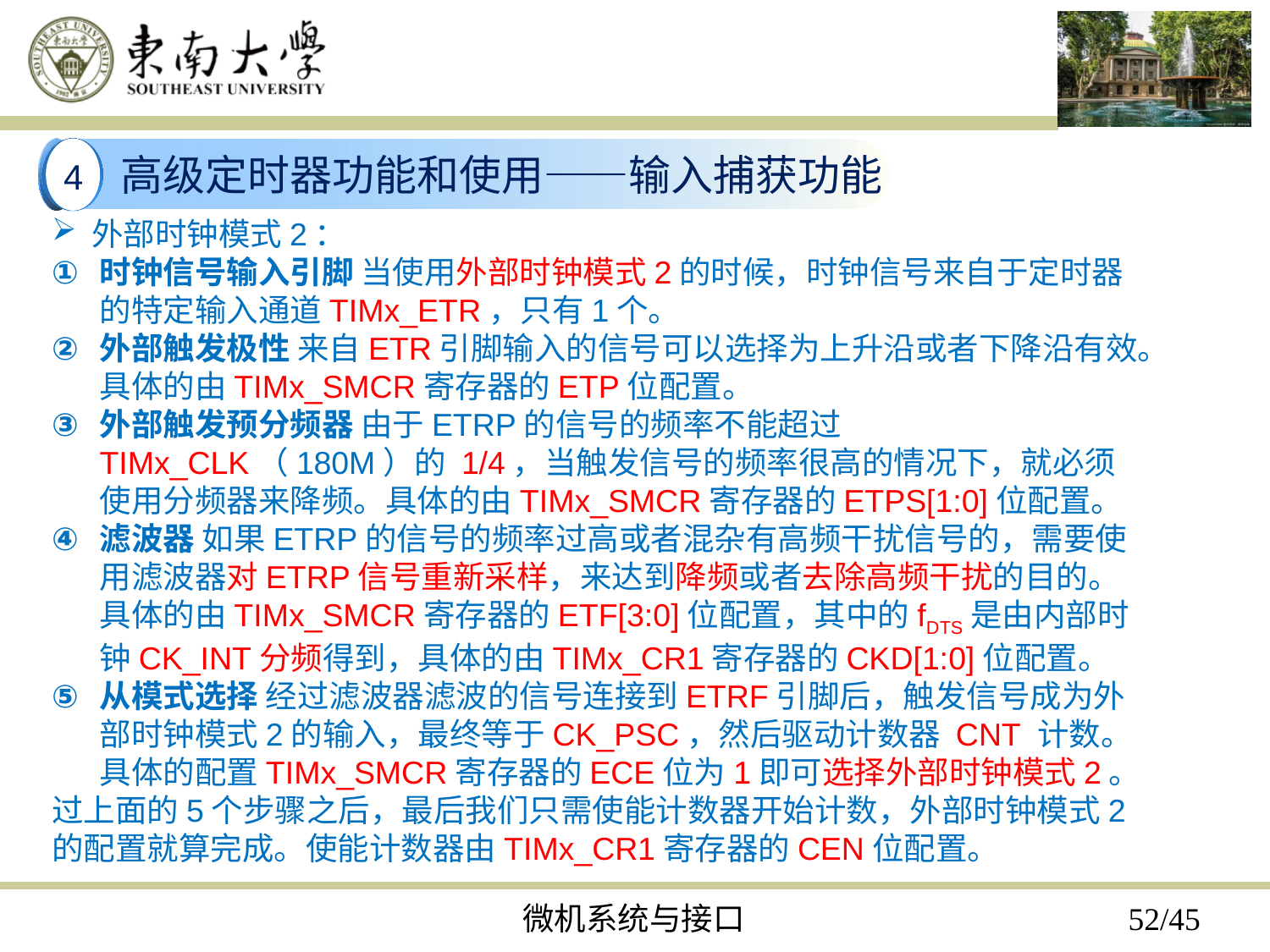

高级定时器功能和使用——输入捕获功能
4
外部时钟模式2：
时钟信号输入引脚 当使用外部时钟模式2的时候，时钟信号来自于定时器的特定输入通道TIMx_ETR，只有1个。
外部触发极性 来自ETR引脚输入的信号可以选择为上升沿或者下降沿有效。具体的由TIMx_SMCR寄存器的ETP位配置。
外部触发预分频器 由于ETRP的信号的频率不能超过TIMx_CLK（180M）的 1/4，当触发信号的频率很高的情况下，就必须使用分频器来降频。具体的由TIMx_SMCR寄存器的ETPS[1:0]位配置。
滤波器 如果ETRP的信号的频率过高或者混杂有高频干扰信号的，需要使用滤波器对ETRP信号重新采样，来达到降频或者去除高频干扰的目的。具体的由TIMx_SMCR寄存器的ETF[3:0]位配置，其中的fDTS是由内部时钟CK_INT分频得到，具体的由TIMx_CR1寄存器的CKD[1:0]位配置。
从模式选择 经过滤波器滤波的信号连接到ETRF引脚后，触发信号成为外部时钟模式2的输入，最终等于CK_PSC，然后驱动计数器 CNT 计数。具体的配置TIMx_SMCR寄存器的ECE位为1即可选择外部时钟模式2。
过上面的5个步骤之后，最后我们只需使能计数器开始计数，外部时钟模式2的配置就算完成。使能计数器由TIMx_CR1寄存器的CEN位配置。